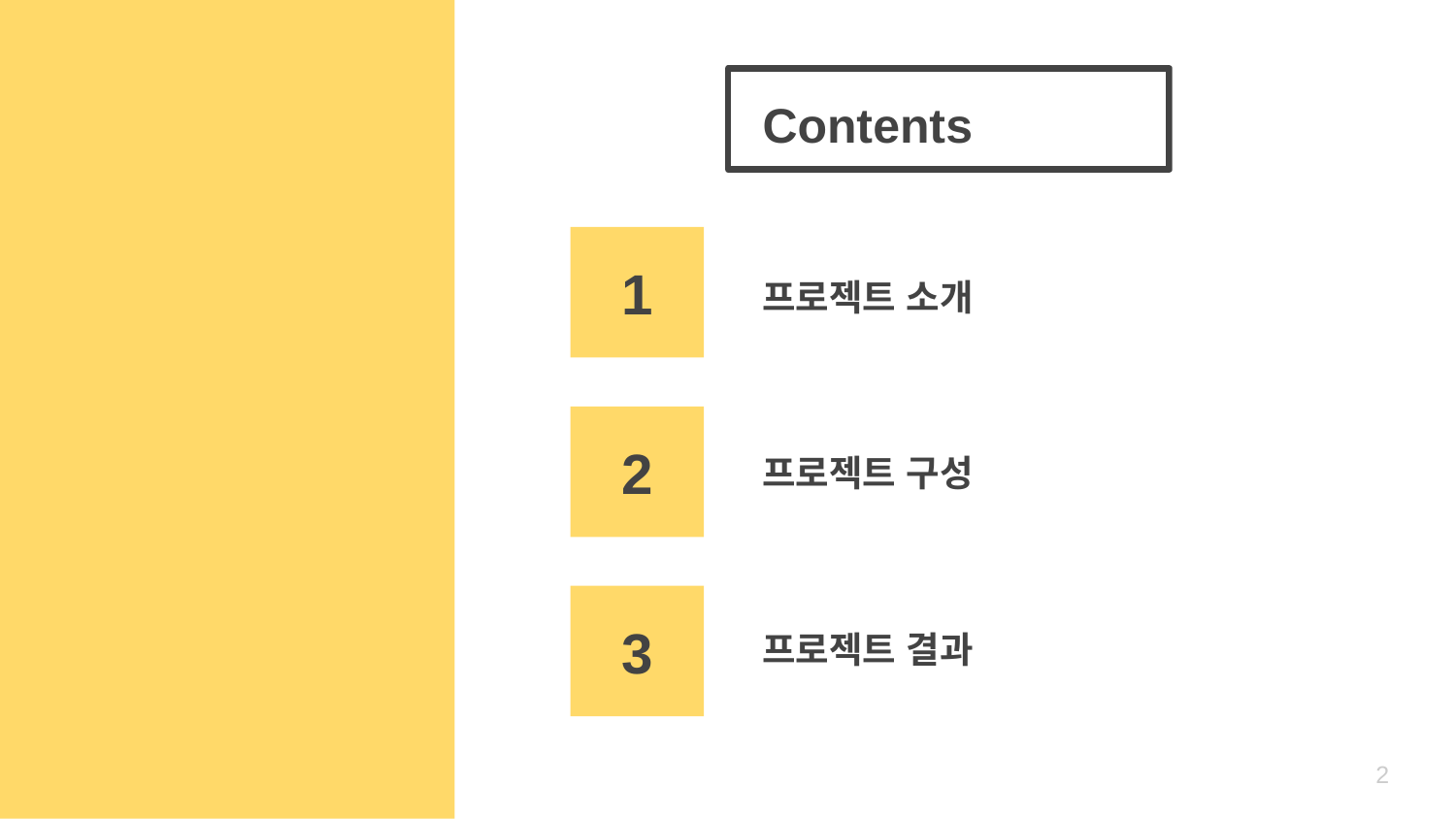

# Contents
프로젝트 소개
1
프로젝트 구성
2
프로젝트 결과
3
2